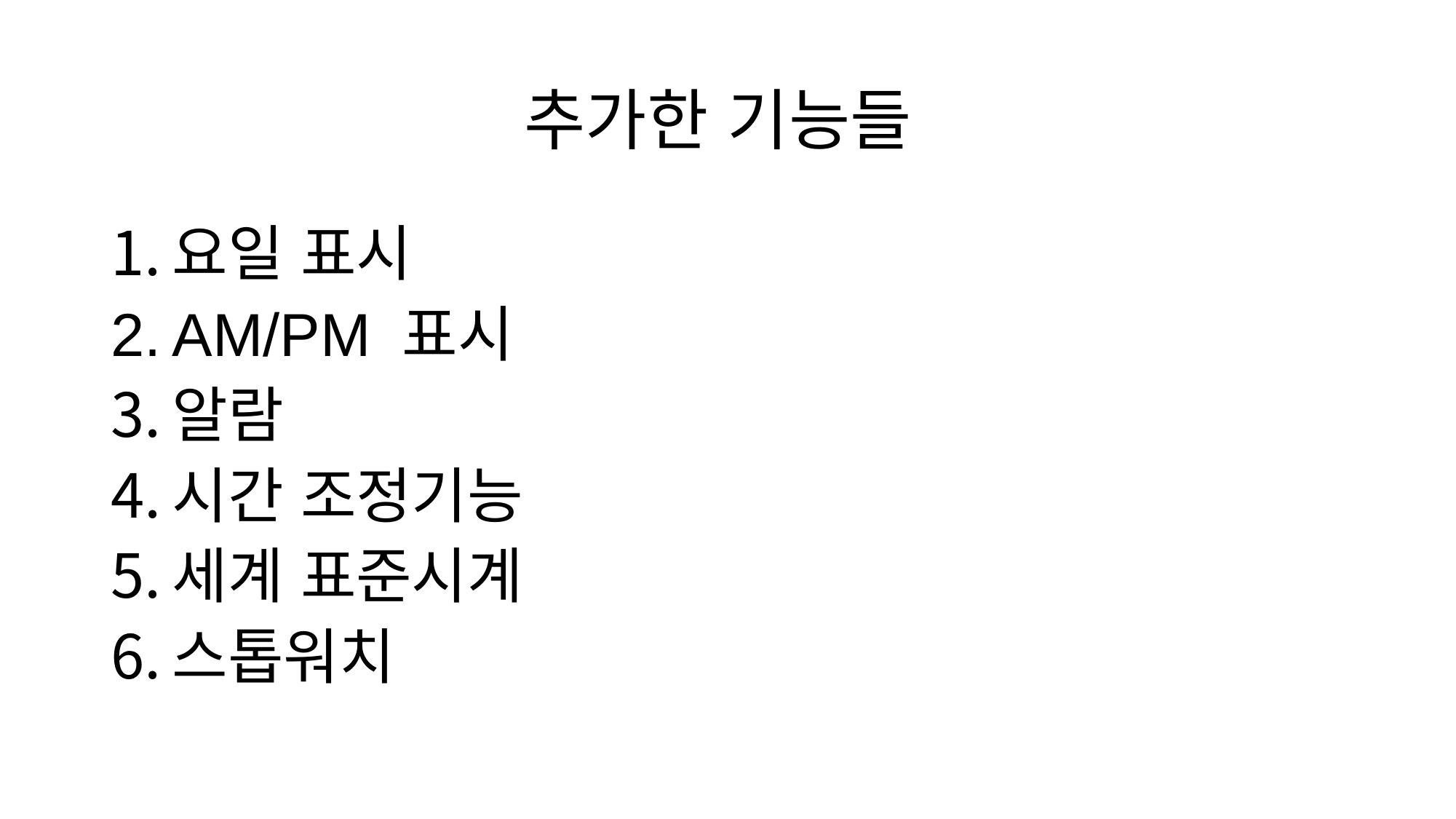

# 추가한 기능들
요일 표시
AM/PM 표시
알람
시간 조정기능
세계 표준시계
스톱워치